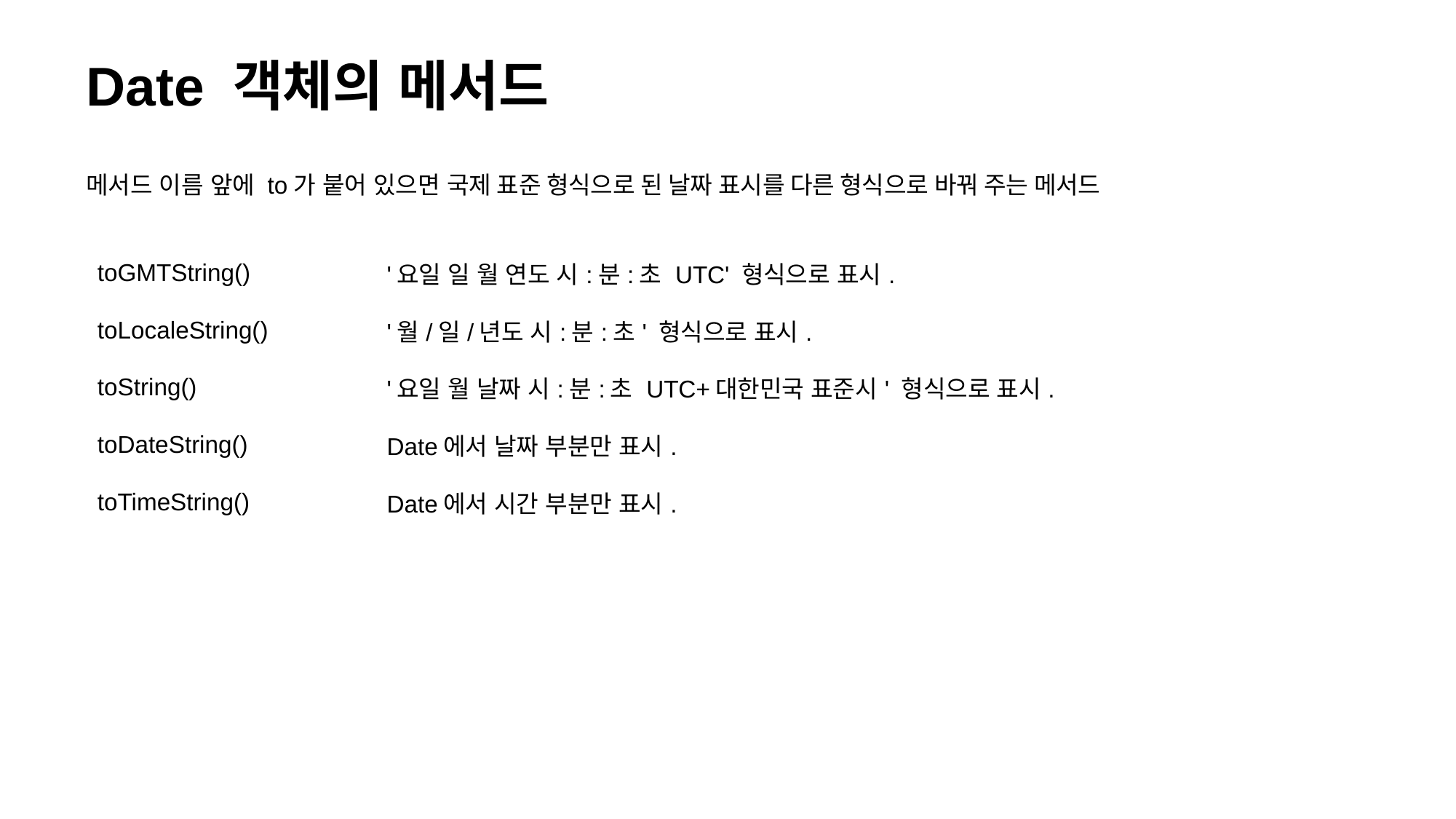

# Date 객체의 메서드
메서드 이름 앞에 to가 붙어 있으면 국제 표준 형식으로 된 날짜 표시를 다른 형식으로 바꿔 주는 메서드
| toGMTString() | '요일 일 월 연도 시:분:초 UTC' 형식으로 표시. |
| --- | --- |
| toLocaleString() | '월/일/년도 시:분:초' 형식으로 표시. |
| toString() | '요일 월 날짜 시:분:초 UTC+대한민국 표준시' 형식으로 표시. |
| toDateString() | Date에서 날짜 부분만 표시. |
| toTimeString() | Date에서 시간 부분만 표시. |